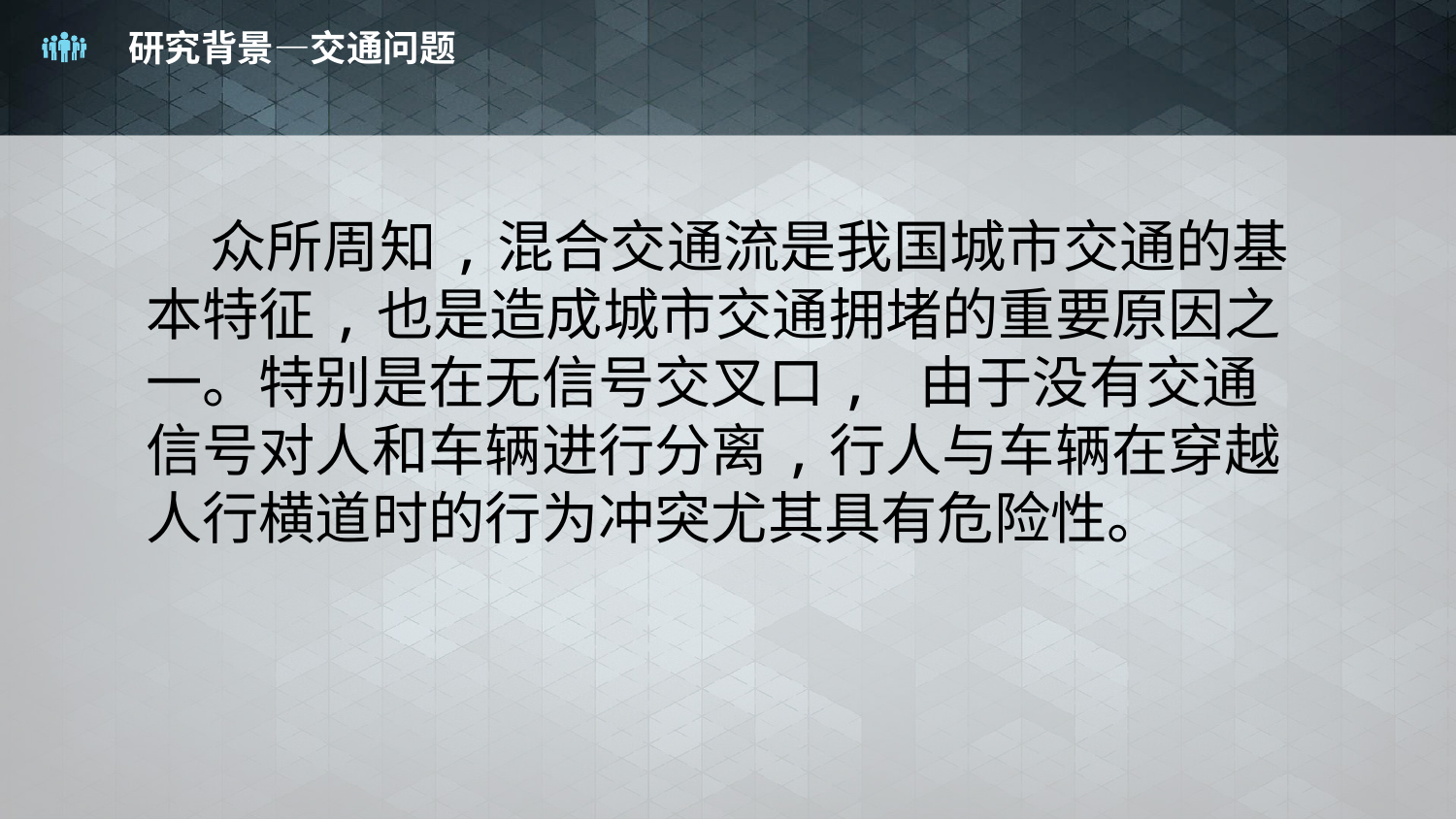

# 研究背景—交通问题

    众所周知,混合交通流是我国城市交通的基本特征,也是造成城市交通拥堵的重要原因之一。特别是在无信号交叉口, 由于没有交通信号对人和车辆进行分离,行人与车辆在穿越人行横道时的行为冲突尤其具有危险性。